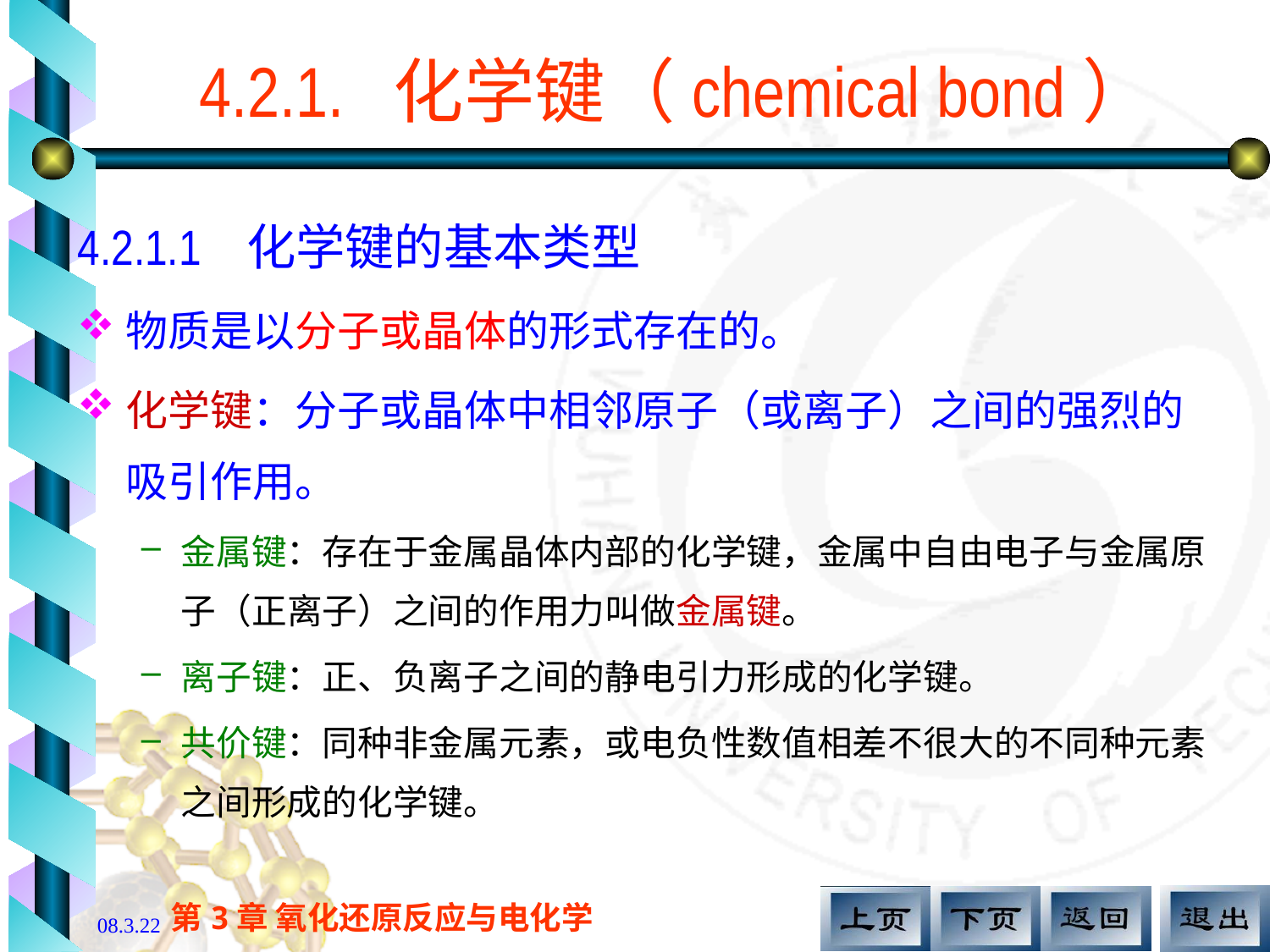

# 4.2.1.  化学键（chemical bond）
4.2.1.1   化学键的基本类型
物质是以分子或晶体的形式存在的。
化学键：分子或晶体中相邻原子（或离子）之间的强烈的吸引作用。
金属键：存在于金属晶体内部的化学键，金属中自由电子与金属原子（正离子）之间的作用力叫做金属键。
离子键：正、负离子之间的静电引力形成的化学键。
共价键：同种非金属元素，或电负性数值相差不很大的不同种元素之间形成的化学键。